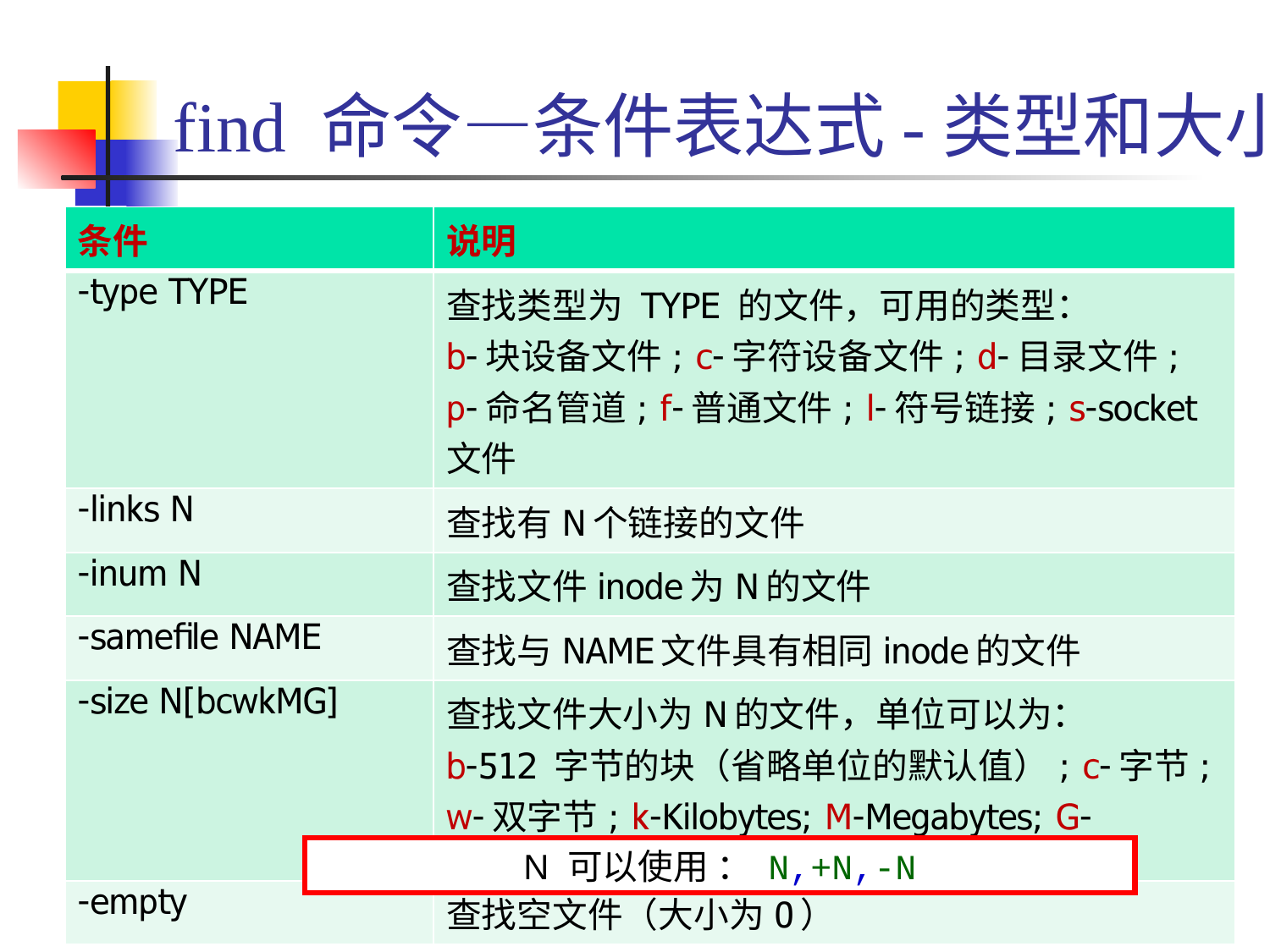

# find 命令—条件表达式-类型和大小
| 条件 | 说明 |
| --- | --- |
| -type TYPE | 查找类型为 TYPE 的文件，可用的类型： b-块设备文件; c-字符设备文件; d-目录文件; p-命名管道; f-普通文件; l-符号链接; s-socket 文件 |
| -links N | 查找有N个链接的文件 |
| -inum N | 查找文件inode为N的文件 |
| -samefile NAME | 查找与NAME文件具有相同inode的文件 |
| -size N[bcwkMG] | 查找文件大小为N的文件，单位可以为： b-512 字节的块（省略单位的默认值）; c-字节; w-双字节; k-Kilobytes; M-Megabytes; G-Gigabytes |
| -empty | 查找空文件（大小为0） |
N 可以使用 ： N,+N,-N